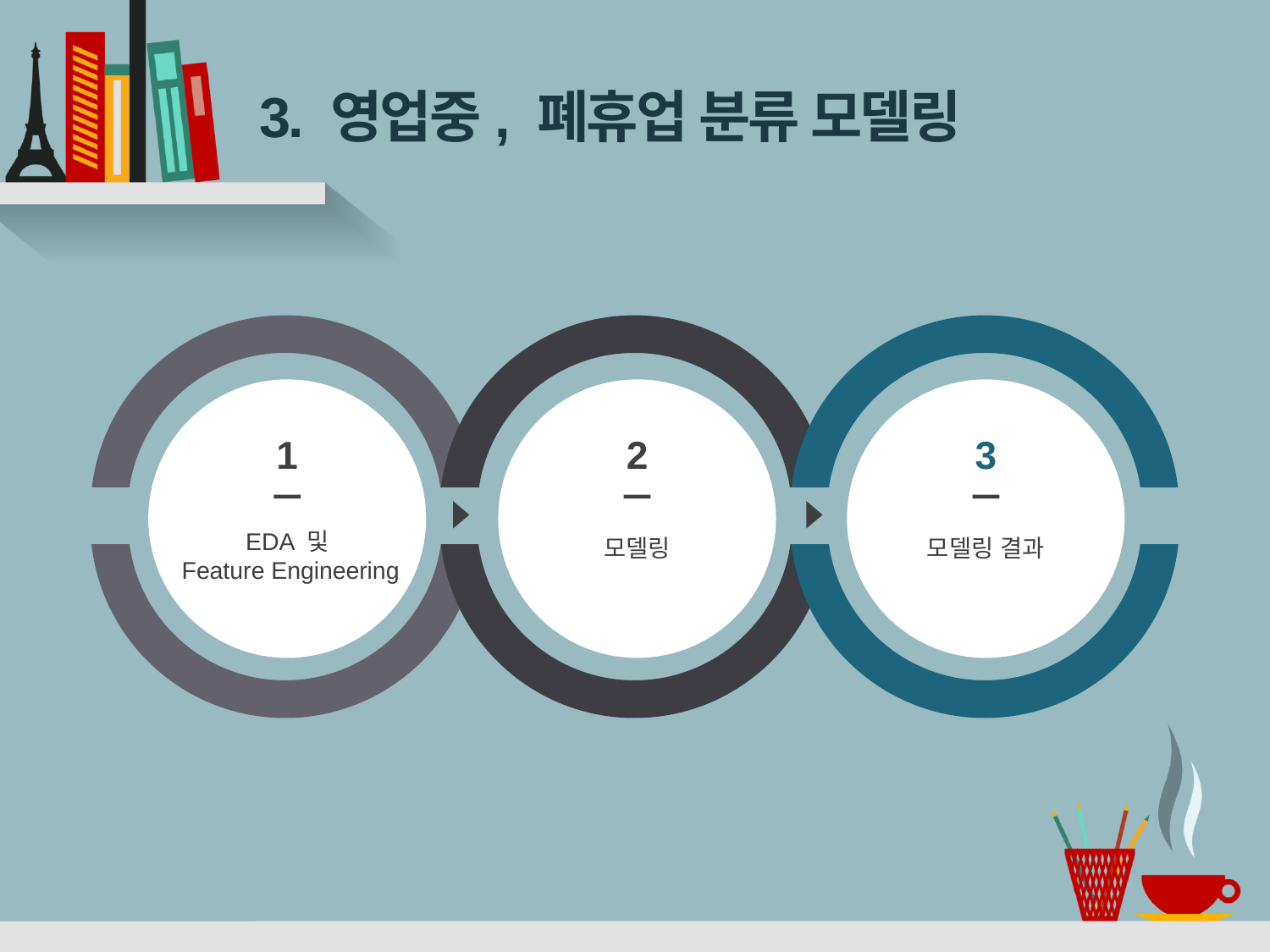

# 3. 영업중, 폐휴업 분류 모델링

1
2
3

EDA 및
 Feature Engineering
모델링
모델링 결과